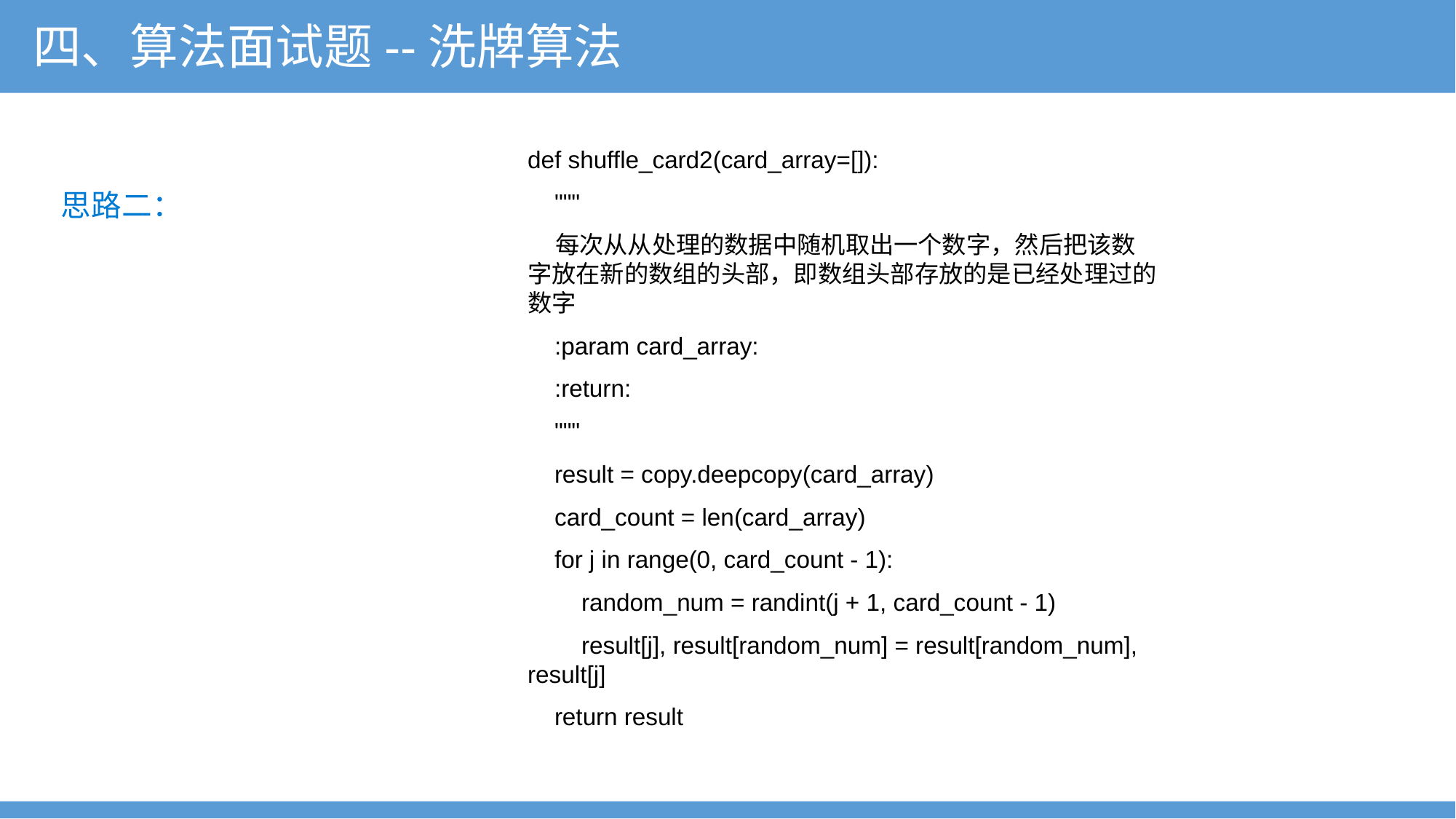

四、算法面试题--洗牌算法

def shuffle_card2(card_array=[]):
    """
    每次从从处理的数据中随机取出一个数字，然后把该数字放在新的数组的头部，即数组头部存放的是已经处理过的数字
    :param card_array:
    :return:
    """
    result = copy.deepcopy(card_array)
    card_count = len(card_array)
    for j in range(0, card_count - 1):
        random_num = randint(j + 1, card_count - 1)
        result[j], result[random_num] = result[random_num], result[j]
    return result
思路二：